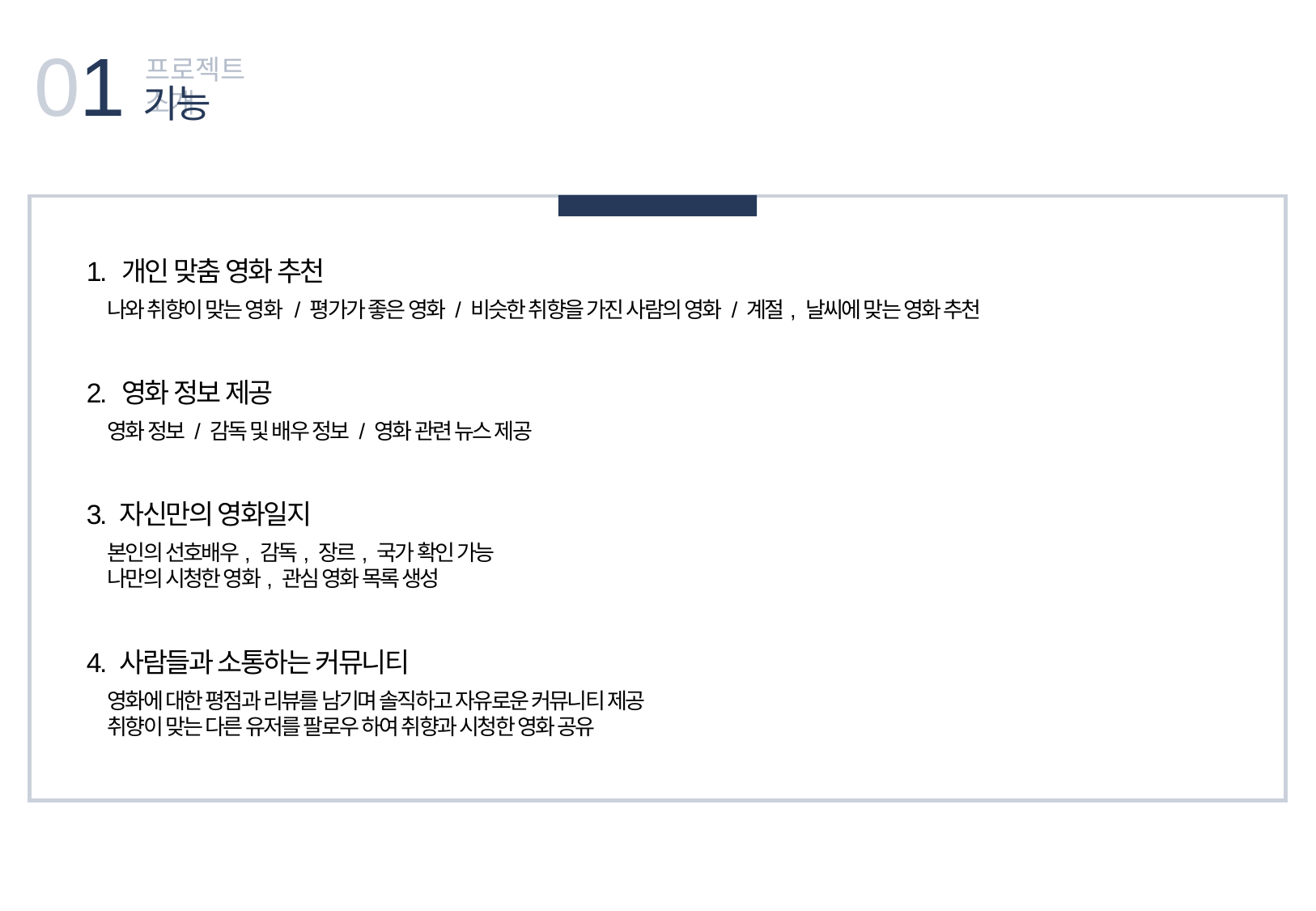

01
프로젝트 소개
기능

1. 개인 맞춤 영화 추천
나와 취향이 맞는 영화 / 평가가 좋은 영화 / 비슷한 취향을 가진 사람의 영화 / 계절, 날씨에 맞는 영화 추천
2. 영화 정보 제공
영화 정보 / 감독 및 배우 정보 / 영화 관련 뉴스 제공
3. 자신만의 영화일지
본인의 선호배우, 감독, 장르, 국가 확인 가능
나만의 시청한 영화, 관심 영화 목록 생성
4. 사람들과 소통하는 커뮤니티
영화에 대한 평점과 리뷰를 남기며 솔직하고 자유로운 커뮤니티 제공
취향이 맞는 다른 유저를 팔로우 하여 취향과 시청한 영화 공유